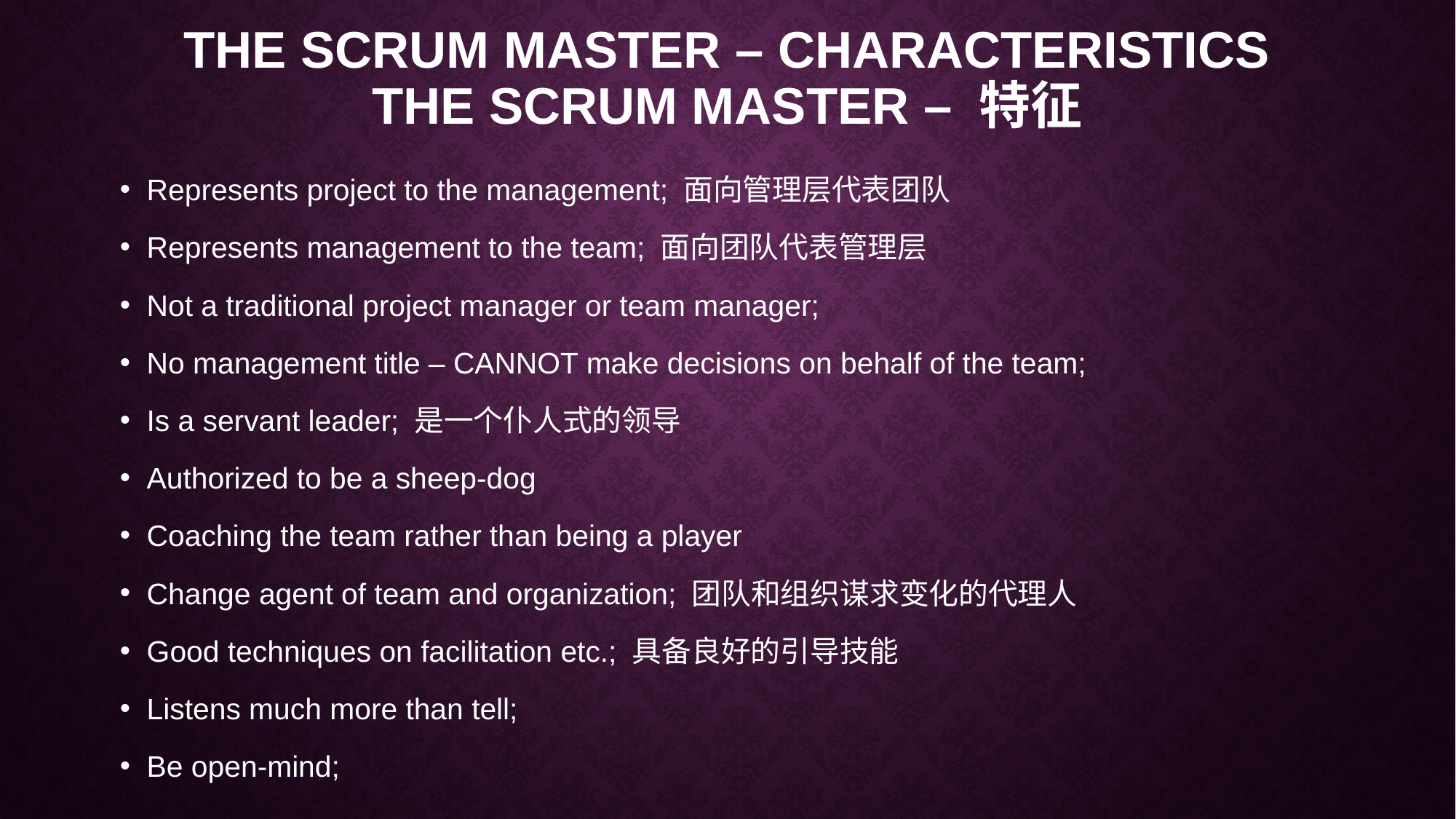

# The scrum master – characteristics The scrum Master – 特征
Represents project to the management; 面向管理层代表团队
Represents management to the team; 面向团队代表管理层
Not a traditional project manager or team manager;
No management title – CANNOT make decisions on behalf of the team;
Is a servant leader; 是一个仆人式的领导
Authorized to be a sheep-dog
Coaching the team rather than being a player
Change agent of team and organization; 团队和组织谋求变化的代理人
Good techniques on facilitation etc.; 具备良好的引导技能
Listens much more than tell;
Be open-mind;